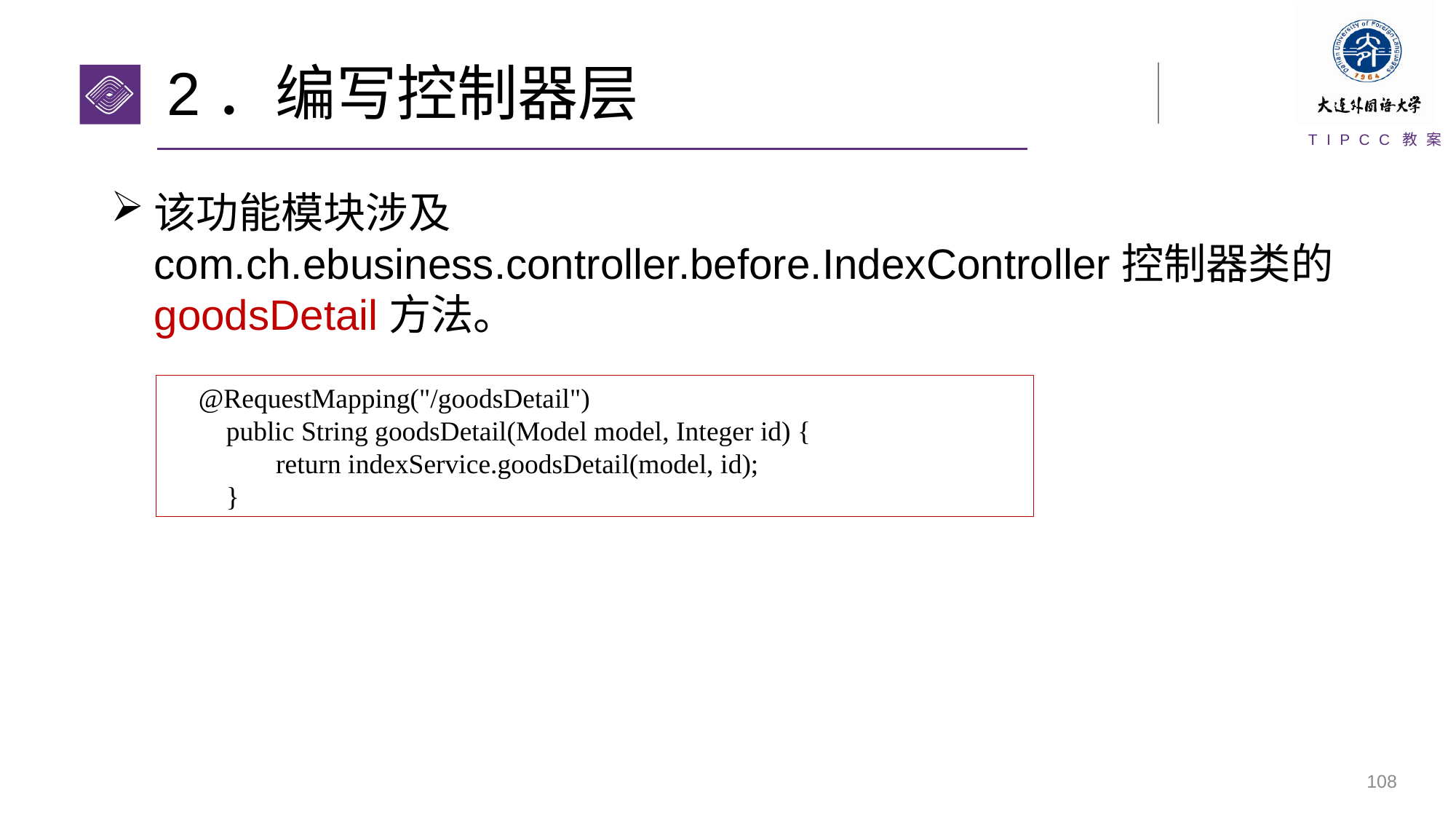

# 2．编写控制器层
该功能模块涉及com.ch.ebusiness.controller.before.IndexController控制器类的goodsDetail方法。
@RequestMapping("/goodsDetail")
    public String goodsDetail(Model model, Integer id) {
	return indexService.goodsDetail(model, id);
    }
108